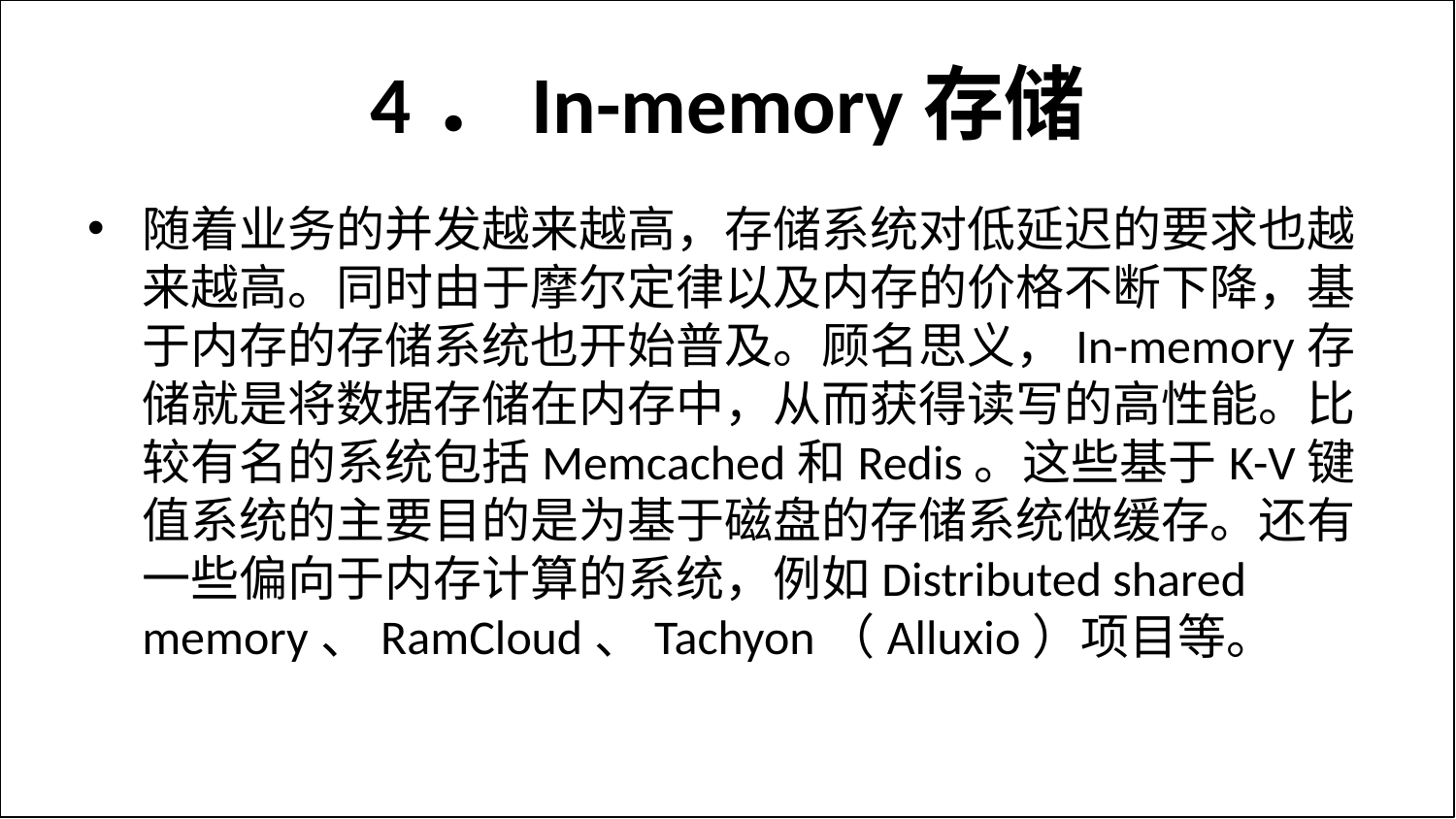

# 4．In-memory存储
随着业务的并发越来越高，存储系统对低延迟的要求也越来越高。同时由于摩尔定律以及内存的价格不断下降，基于内存的存储系统也开始普及。顾名思义，In-memory存储就是将数据存储在内存中，从而获得读写的高性能。比较有名的系统包括Memcached和Redis。这些基于K-V键值系统的主要目的是为基于磁盘的存储系统做缓存。还有一些偏向于内存计算的系统，例如Distributed shared memory、RamCloud、Tachyon（Alluxio）项目等。